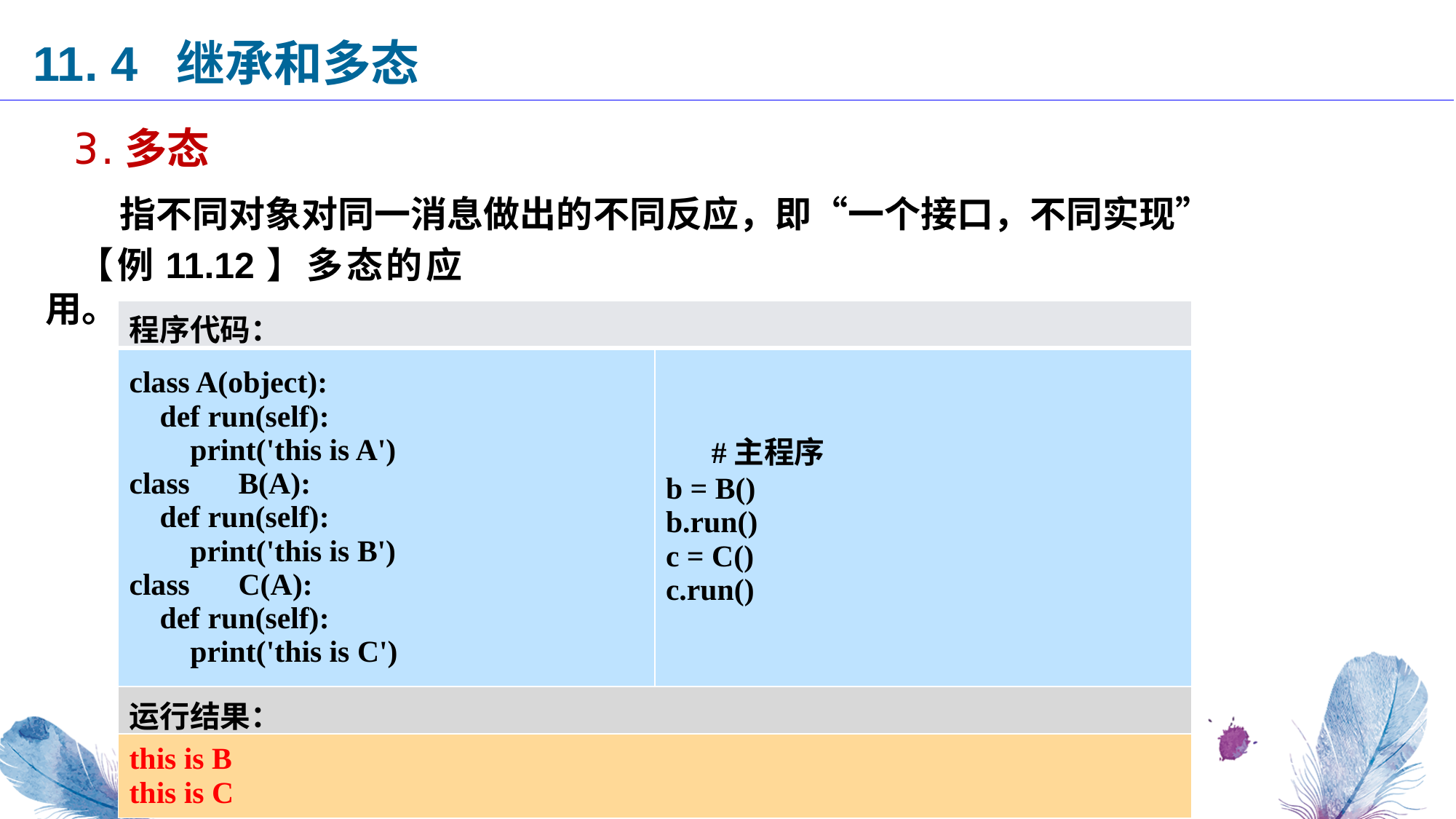

11. 4  继承和多态
3.多态
指不同对象对同一消息做出的不同反应，即“一个接口，不同实现”
【例11.12】多态的应用。
| 程序代码： |  |
| --- | --- |
| class A(object): def run(self): print('this is A') class B(A): def run(self): print('this is B') class C(A): def run(self): print('this is C') | #主程序 b = B() b.run() c = C() c.run() |
| 运行结果： |  |
| this is B this is C |  |